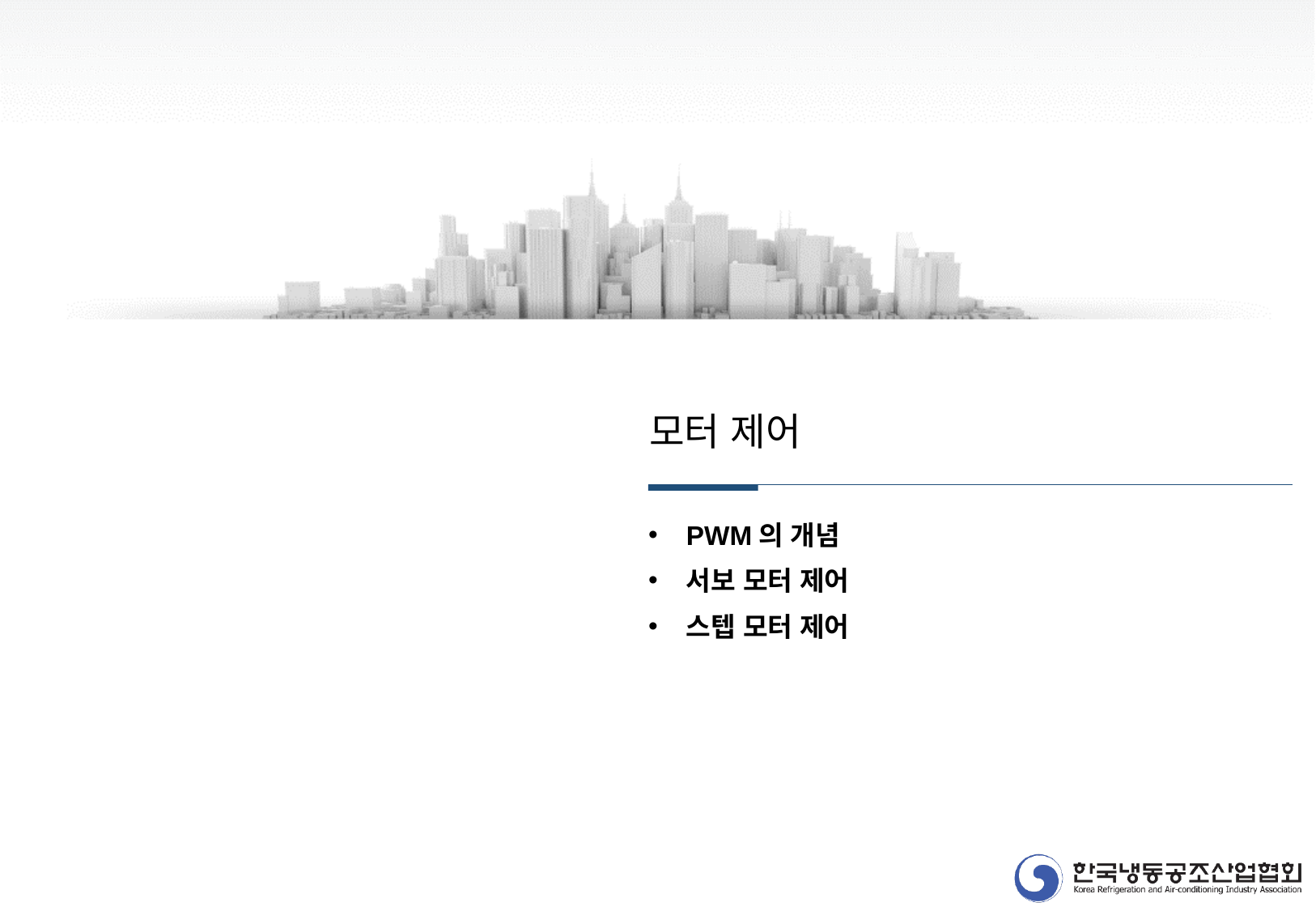

모터 제어
PWM의 개념
서보 모터 제어
스텝 모터 제어